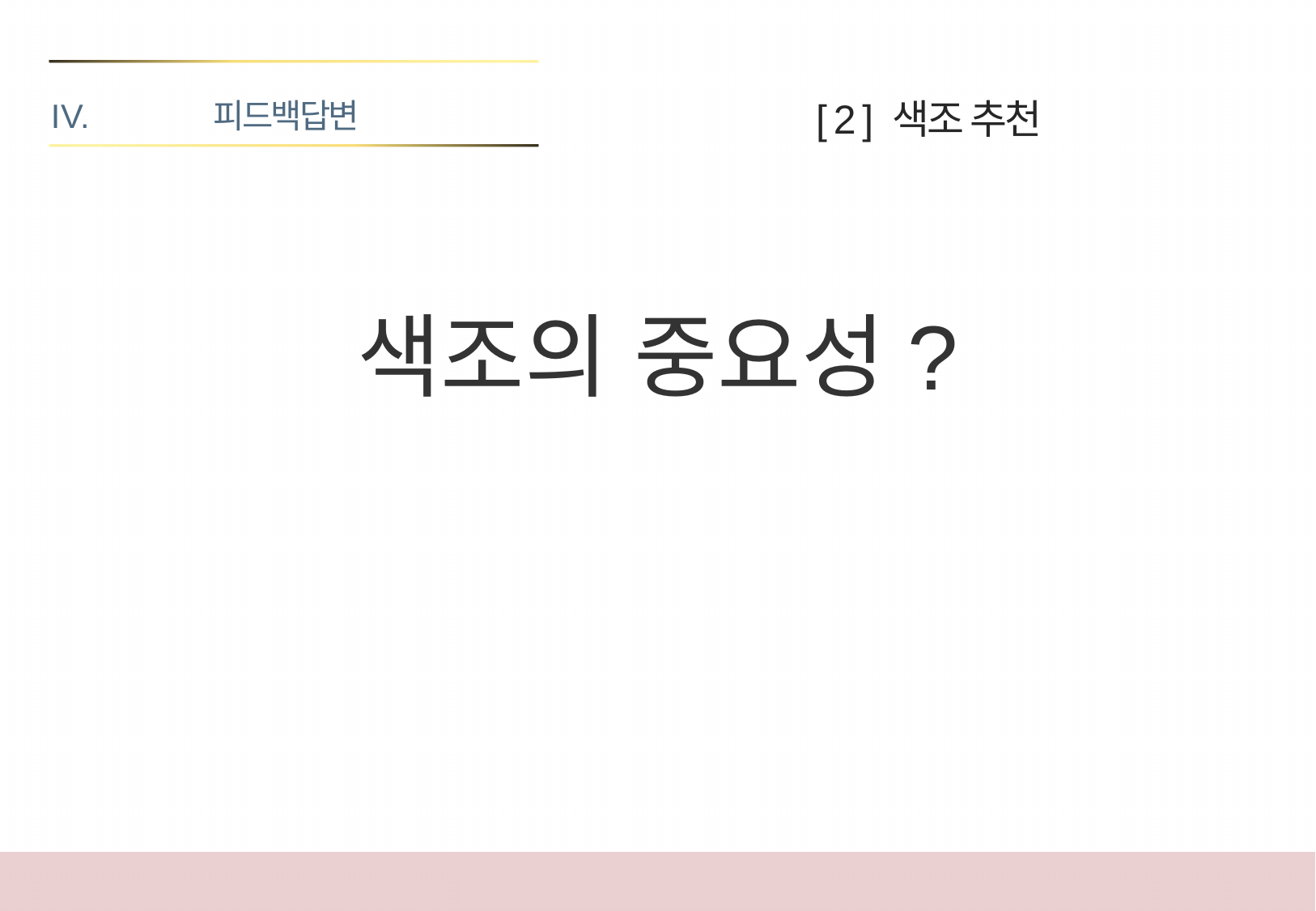

피드백답변
[ 2 ] 색조 추천
색조의 중요성?